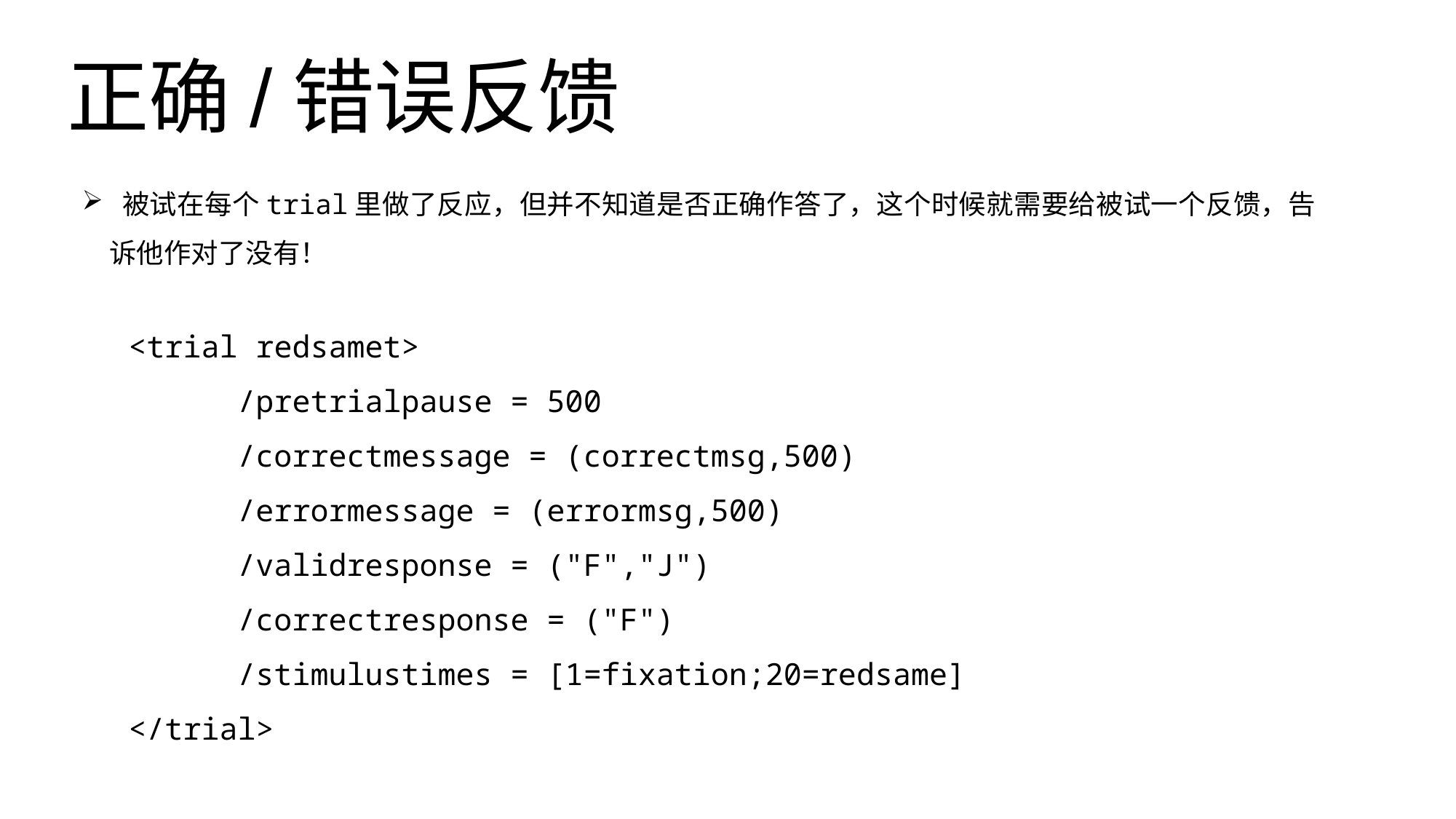

# 正确/错误反馈
 被试在每个trial里做了反应，但并不知道是否正确作答了，这个时候就需要给被试一个反馈，告诉他作对了没有！

<trial redsamet>
	/pretrialpause = 500
	/correctmessage = (correctmsg,500)
	/errormessage = (errormsg,500)
	/validresponse = ("F","J")
	/correctresponse = ("F")
	/stimulustimes = [1=fixation;20=redsame]
</trial>